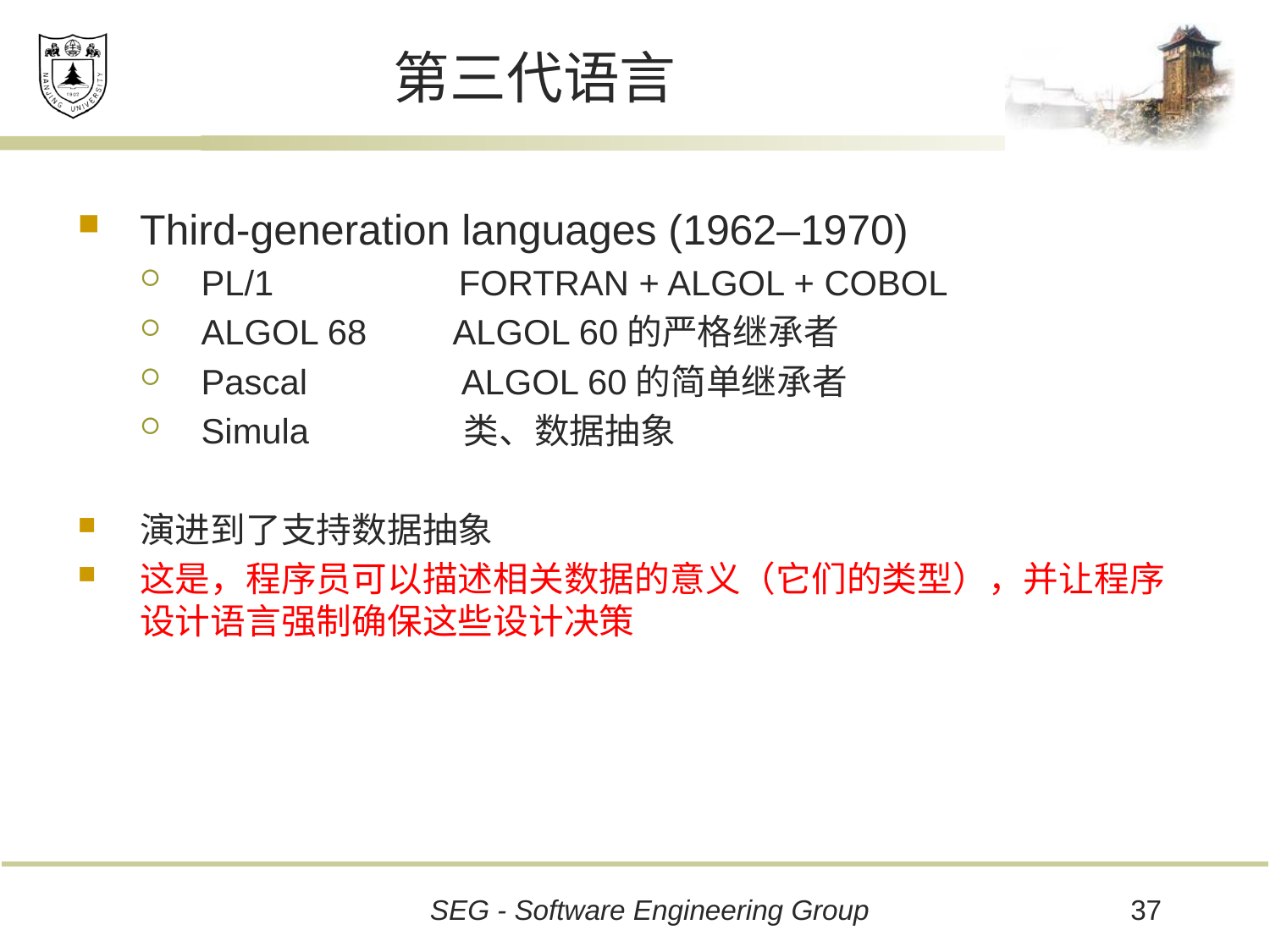

# 第三代语言
Third-generation languages (1962–1970)
PL/1                   FORTRAN + ALGOL + COBOL
ALGOL 68         ALGOL 60的严格继承者
Pascal                ALGOL 60的简单继承者
Simula               类、数据抽象

演进到了支持数据抽象
这是，程序员可以描述相关数据的意义（它们的类型），并让程序设计语言强制确保这些设计决策
37
SEG - Software Engineering Group